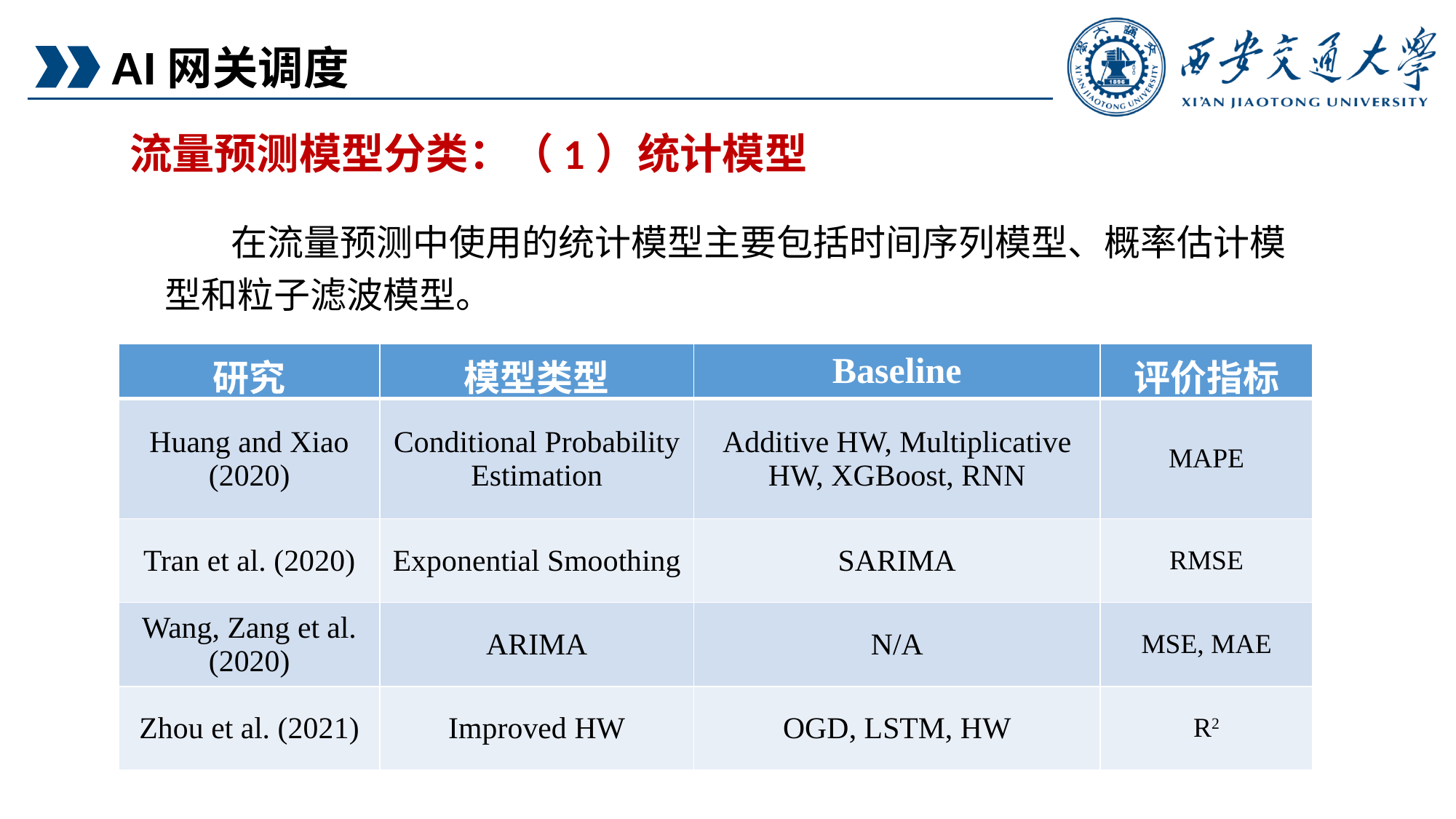

AI网关调度

流量预测模型分类：（1）统计模型
       在流量预测中使用的统计模型主要包括时间序列模型、概率估计模型和粒子滤波模型。
| 研究 | 模型类型 | Baseline | 评价指标 |
| --- | --- | --- | --- |
| Huang and Xiao (2020) | Conditional Probability Estimation | Additive HW, Multiplicative HW, XGBoost, RNN | MAPE |
| Tran et al. (2020) | Exponential Smoothing | SARIMA | RMSE |
| Wang, Zang et al. (2020) | ARIMA | N/A | MSE, MAE |
| Zhou et al. (2021) | Improved HW | OGD, LSTM, HW | R2 |